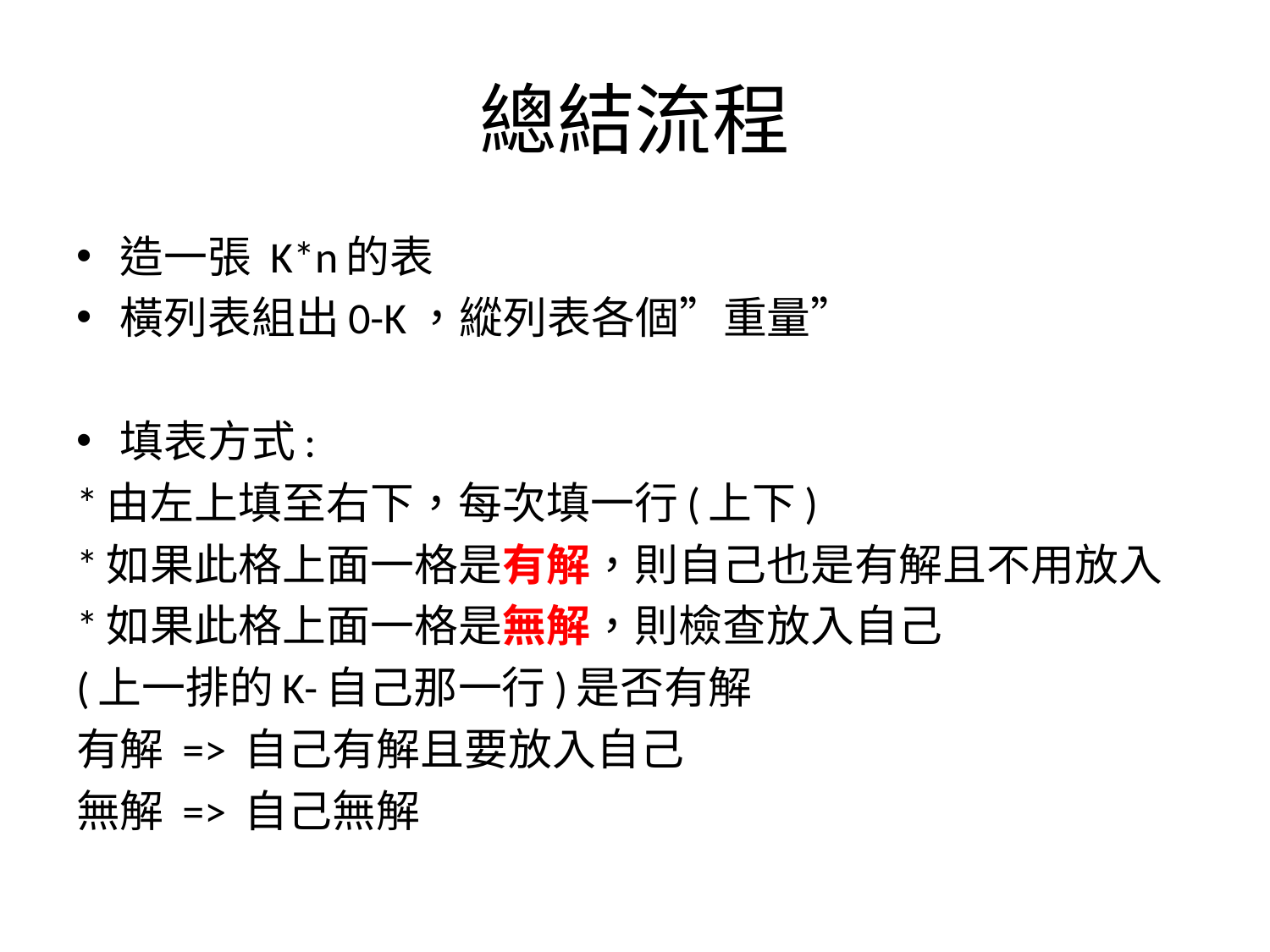

# 總結流程
造一張 K*n的表
橫列表組出0-K，縱列表各個”重量”

填表方式:
*由左上填至右下，每次填一行(上下)
*如果此格上面一格是有解，則自己也是有解且不用放入
*如果此格上面一格是無解，則檢查放入自己
(上一排的K-自己那一行)是否有解
有解 => 自己有解且要放入自己
無解 => 自己無解